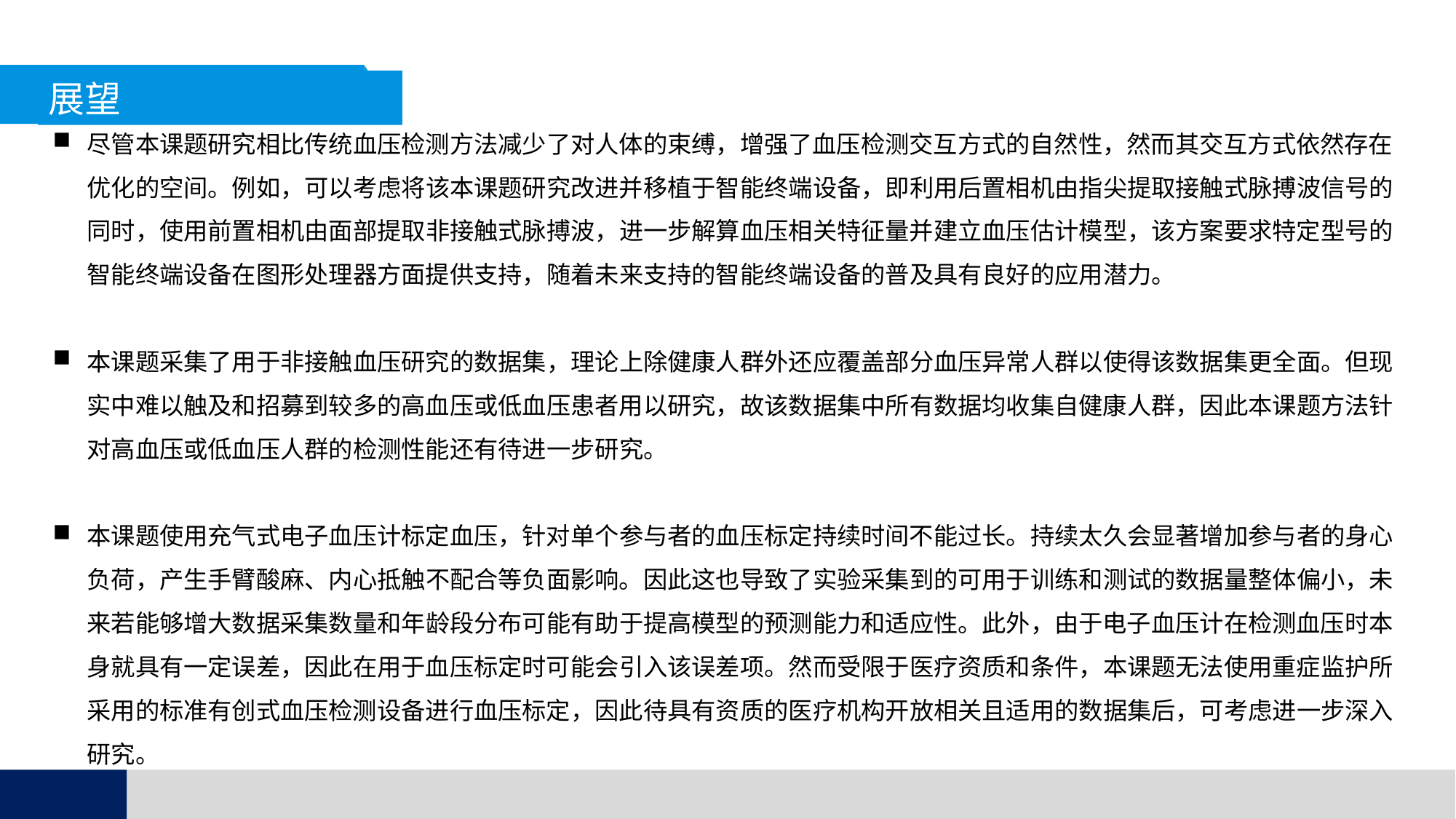

展望
尽管本课题研究相比传统血压检测方法减少了对人体的束缚，增强了血压检测交互方式的自然性，然而其交互方式依然存在优化的空间。例如，可以考虑将该本课题研究改进并移植于智能终端设备，即利用后置相机由指尖提取接触式脉搏波信号的同时，使用前置相机由面部提取非接触式脉搏波，进一步解算血压相关特征量并建立血压估计模型，该方案要求特定型号的智能终端设备在图形处理器方面提供支持，随着未来支持的智能终端设备的普及具有良好的应用潜力。

本课题采集了用于非接触血压研究的数据集，理论上除健康人群外还应覆盖部分血压异常人群以使得该数据集更全面。但现实中难以触及和招募到较多的高血压或低血压患者用以研究，故该数据集中所有数据均收集自健康人群，因此本课题方法针对高血压或低血压人群的检测性能还有待进一步研究。

本课题使用充气式电子血压计标定血压，针对单个参与者的血压标定持续时间不能过长。持续太久会显著增加参与者的身心负荷，产生手臂酸麻、内心抵触不配合等负面影响。因此这也导致了实验采集到的可用于训练和测试的数据量整体偏小，未来若能够增大数据采集数量和年龄段分布可能有助于提高模型的预测能力和适应性。此外，由于电子血压计在检测血压时本身就具有一定误差，因此在用于血压标定时可能会引入该误差项。然而受限于医疗资质和条件，本课题无法使用重症监护所采用的标准有创式血压检测设备进行血压标定，因此待具有资质的医疗机构开放相关且适用的数据集后，可考虑进一步深入研究。